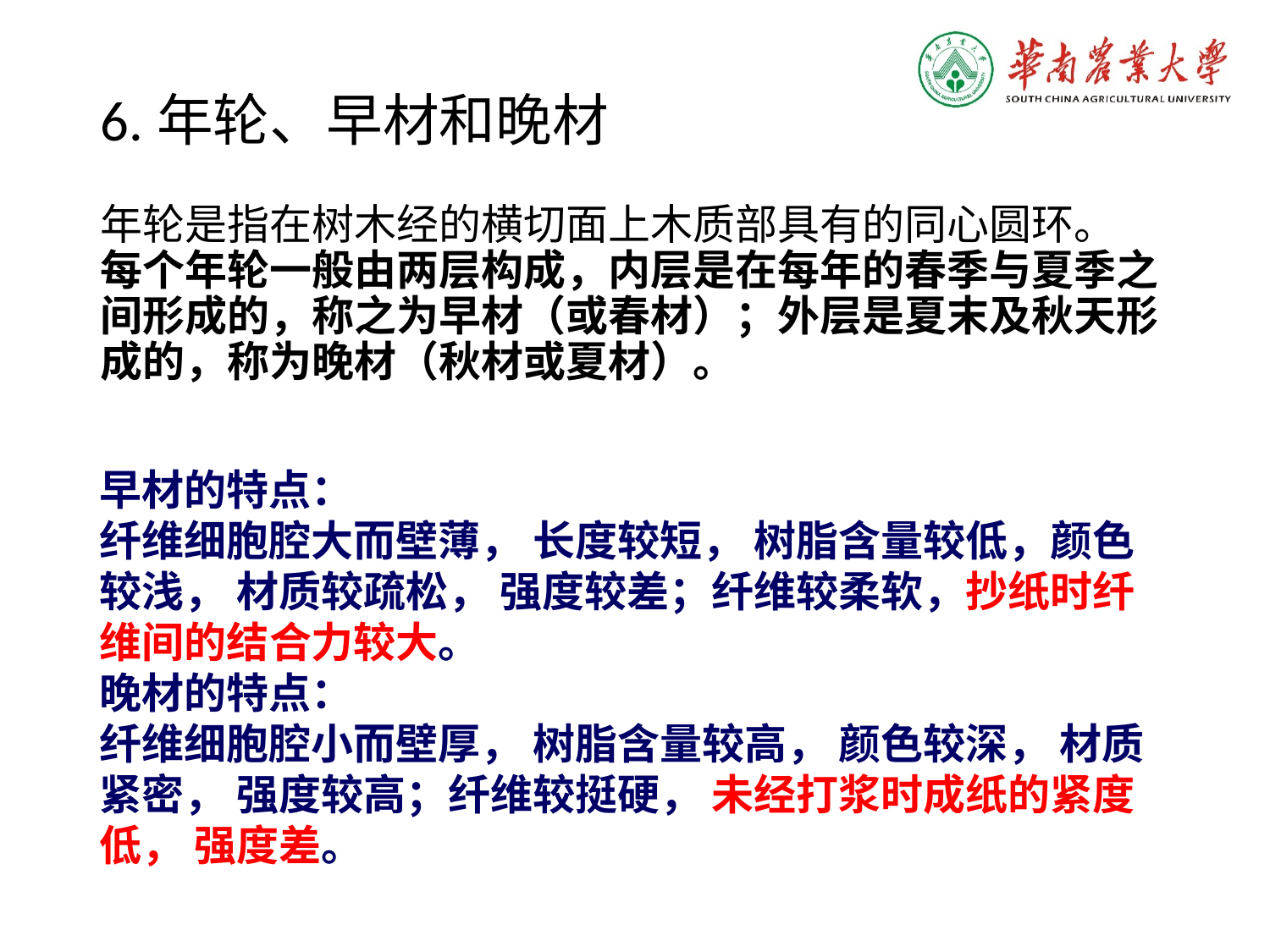

6.年轮、早材和晚材
年轮是指在树木经的横切面上木质部具有的同心圆环。
每个年轮一般由两层构成，内层是在每年的春季与夏季之间形成的，称之为早材（或春材）；外层是夏末及秋天形成的，称为晚材（秋材或夏材）。
早材的特点：
纤维细胞腔大而壁薄， 长度较短， 树脂含量较低，颜色较浅， 材质较疏松， 强度较差；纤维较柔软，抄纸时纤维间的结合力较大。
晚材的特点：
纤维细胞腔小而壁厚， 树脂含量较高， 颜色较深， 材质紧密， 强度较高；纤维较挺硬， 未经打浆时成纸的紧度低， 强度差。